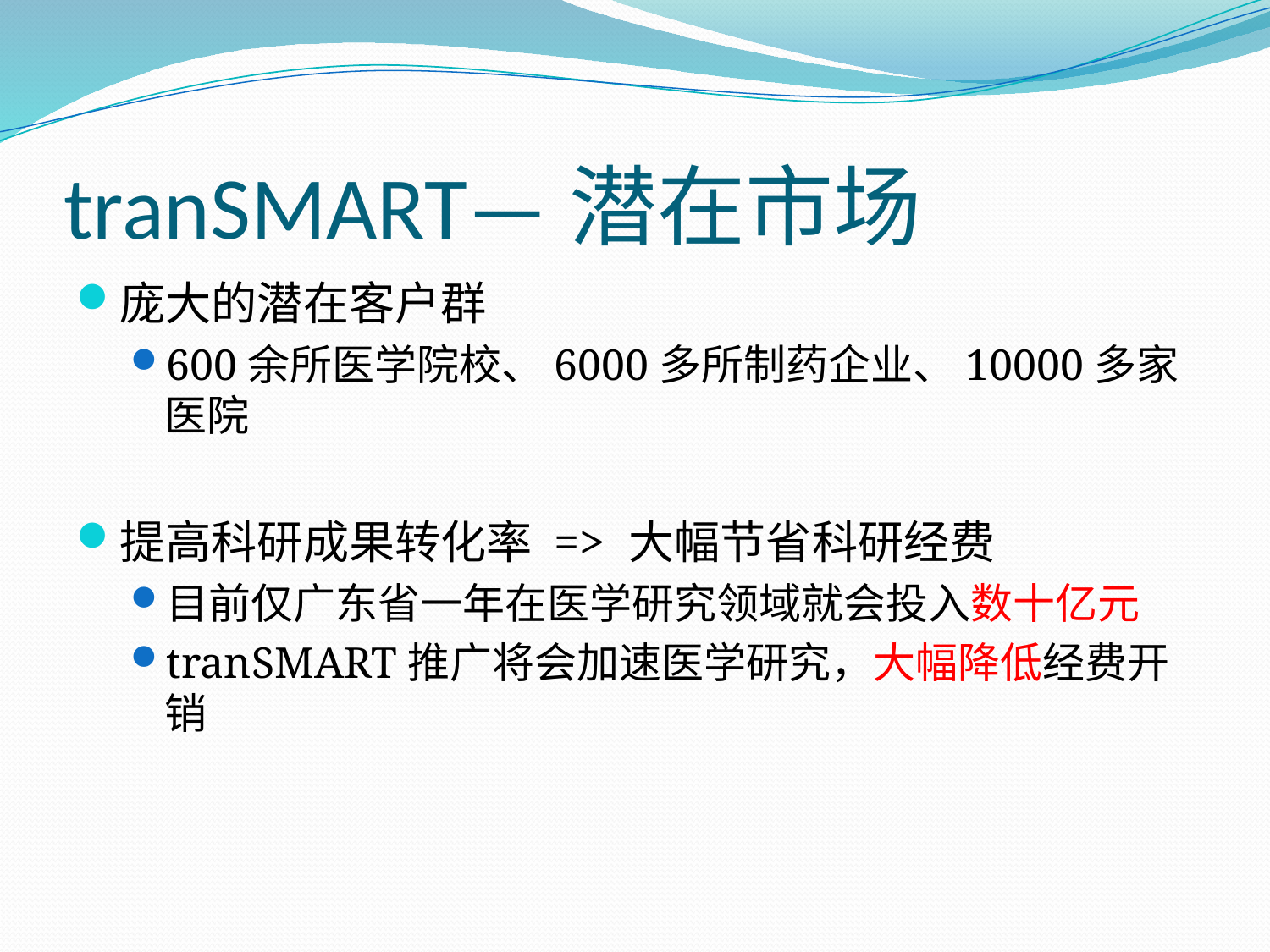

# tranSMART—潜在市场
庞大的潜在客户群
600余所医学院校、6000多所制药企业、10000多家医院

提高科研成果转化率 => 大幅节省科研经费
目前仅广东省一年在医学研究领域就会投入数十亿元
tranSMART推广将会加速医学研究，大幅降低经费开销